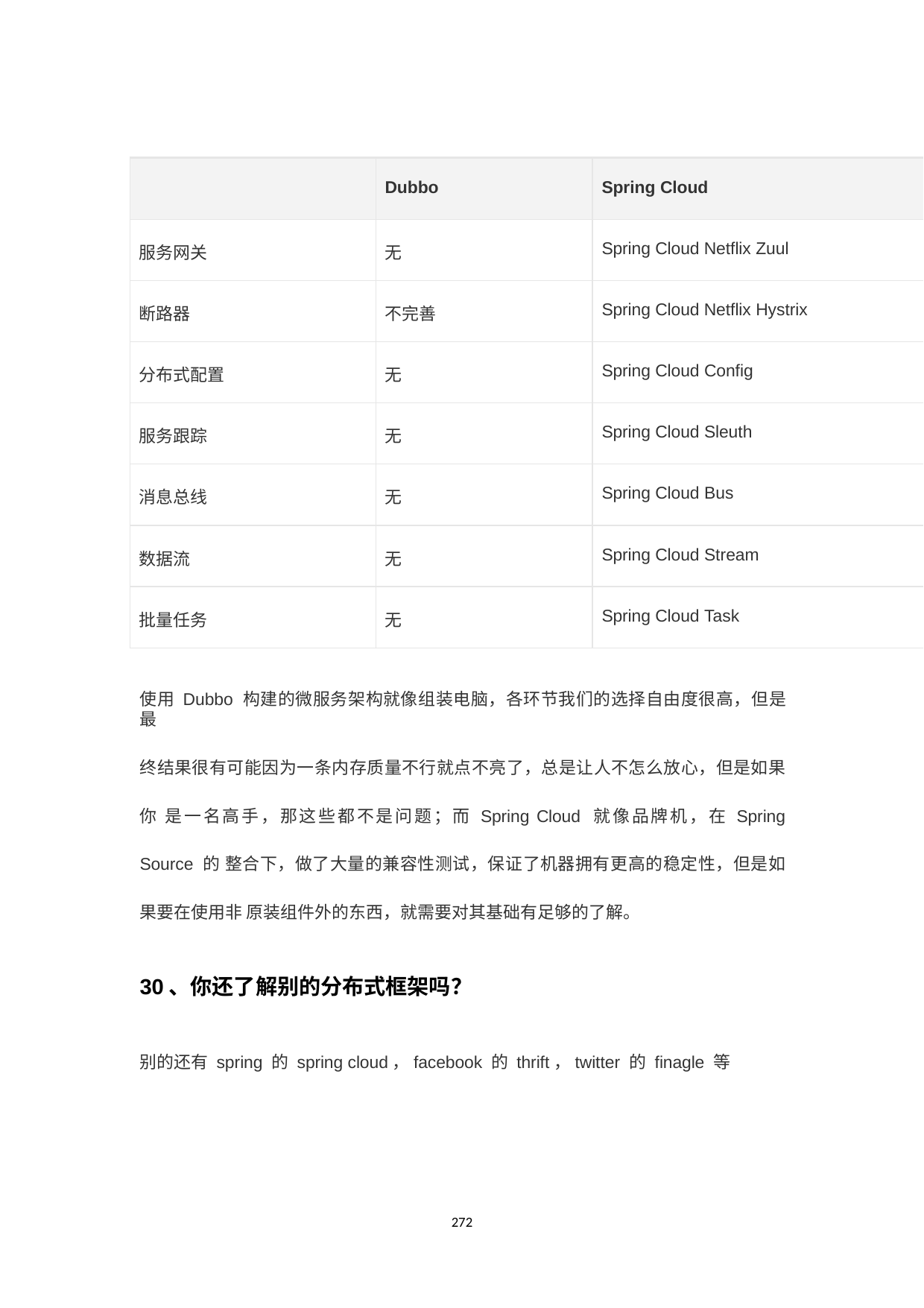

|  | Dubbo | Spring Cloud |
| --- | --- | --- |
| 服务网关 | 无 | Spring Cloud Netflix Zuul |
| 断路器 | 不完善 | Spring Cloud Netflix Hystrix |
| 分布式配置 | 无 | Spring Cloud Config |
| 服务跟踪 | 无 | Spring Cloud Sleuth |
| 消息总线 | 无 | Spring Cloud Bus |
| 数据流 | 无 | Spring Cloud Stream |
| 批量任务 | 无 | Spring Cloud Task |
使用Dubbo 构建的微服务架构就像组装电脑，各环节我们的选择自由度很高，但是最
终结果很有可能因为一条内存质量不行就点不亮了，总是让人不怎么放心，但是如果你 是一名高手，那这些都不是问题；而Spring Cloud 就像品牌机，在Spring Source 的 整合下，做了大量的兼容性测试，保证了机器拥有更高的稳定性，但是如果要在使用非 原装组件外的东西，就需要对其基础有足够的了解。

30、你还了解别的分布式框架吗？

别的还有spring 的spring cloud，facebook 的thrift，twitter 的finagle 等
272